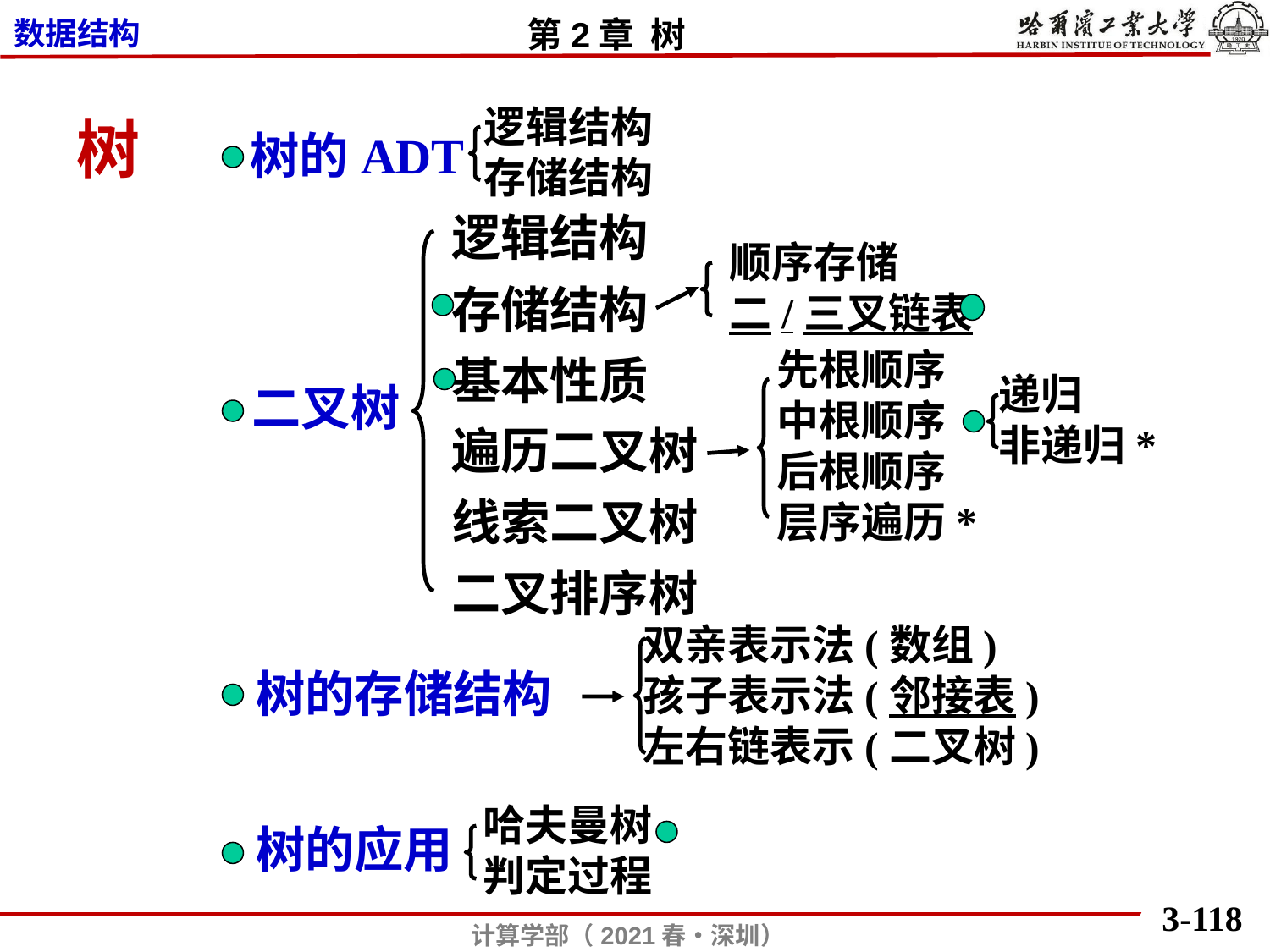

逻辑结构
存储结构
树的ADT

树
逻辑结构
存储结构
基本性质
遍历二叉树
线索二叉树
二叉排序树

二叉树

顺序存储
二/三叉链表

先根顺序
中根顺序
后根顺序
层序遍历*

递归
非递归*

双亲表示法(数组)
孩子表示法(邻接表)
左右链表示(二叉树)

树的存储结构

哈夫曼树
判定过程

树的应用